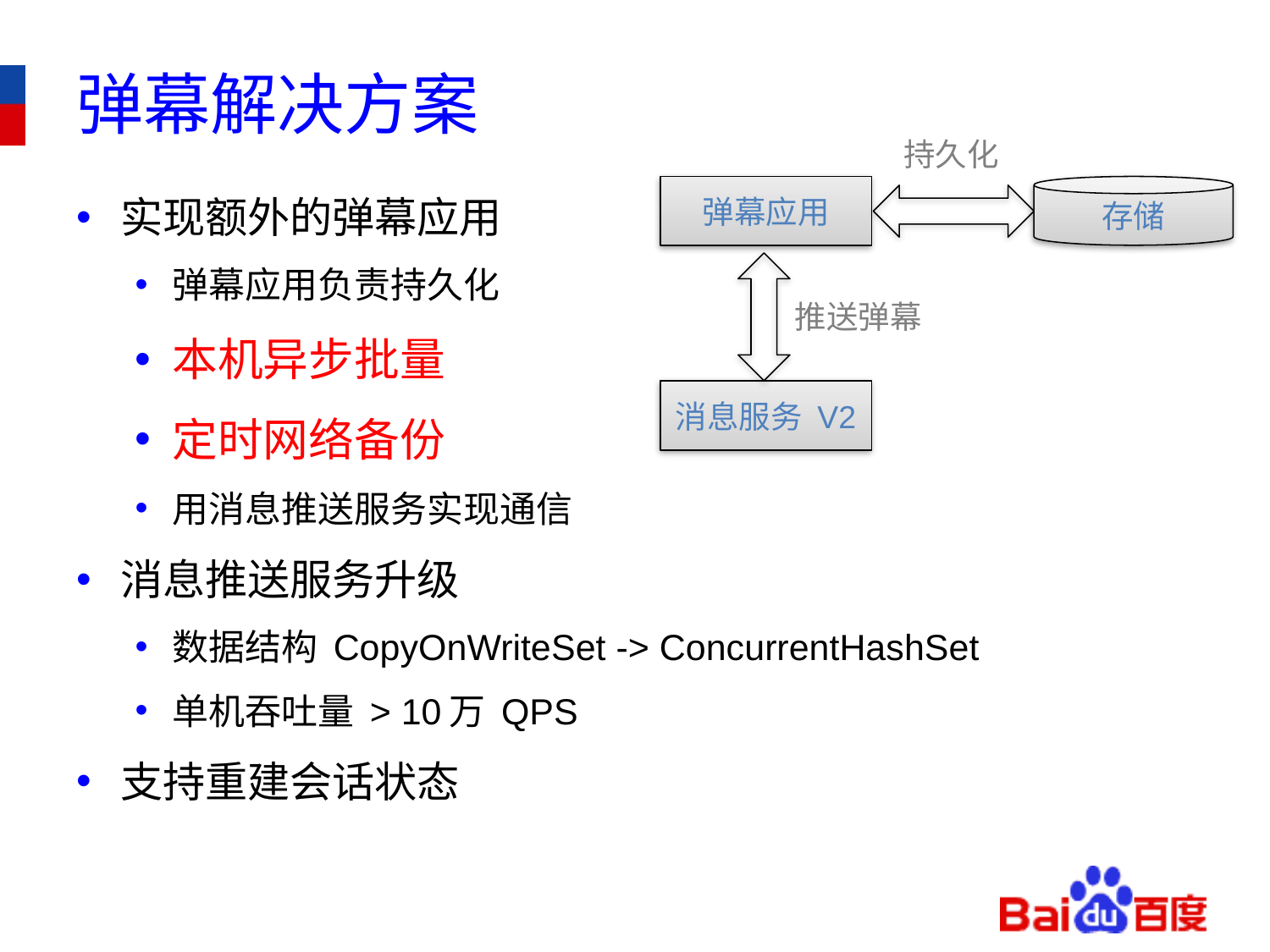

# 弹幕解决方案
持久化

实现额外的弹幕应用
弹幕应用负责持久化
本机异步批量
定时网络备份
用消息推送服务实现通信
消息推送服务升级
数据结构 CopyOnWriteSet -> ConcurrentHashSet
单机吞吐量 > 10万 QPS
支持重建会话状态

弹幕应用
存储

推送弹幕
消息服务 V2